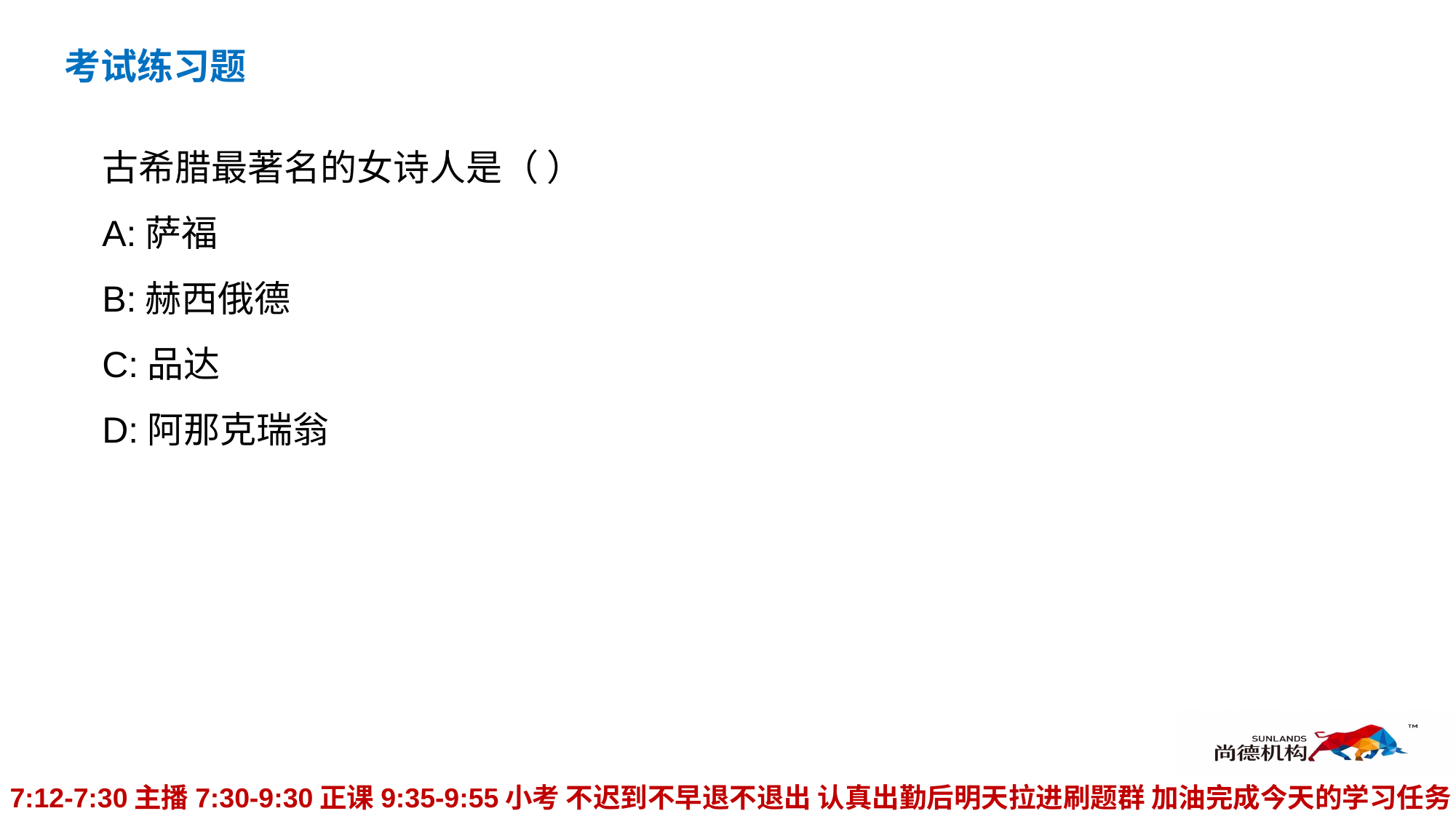

考试练习题
古希腊最著名的女诗人是（ ）
A:萨福
B:赫西俄德
C:品达
D:阿那克瑞翁